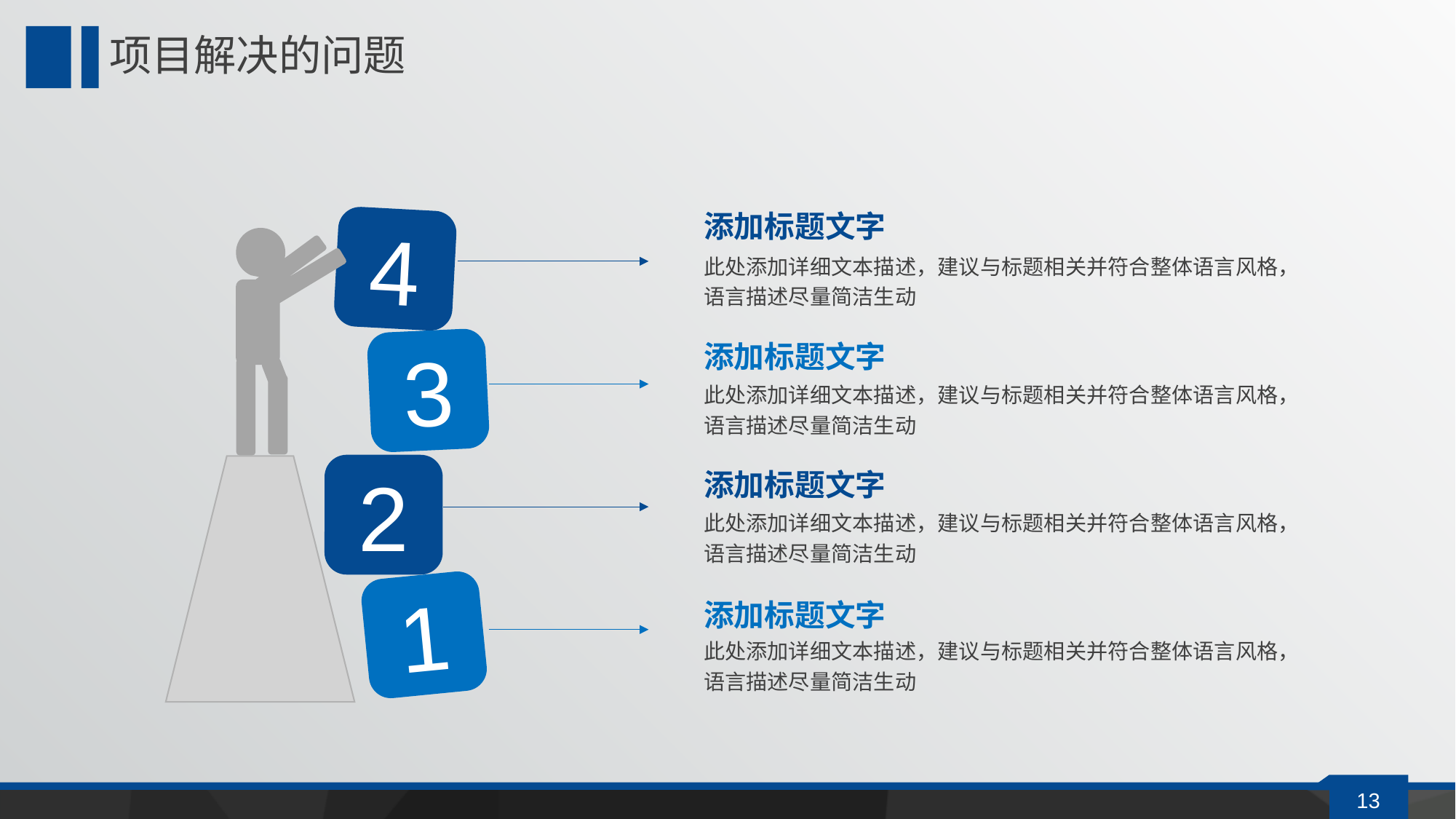

延迟符
# 项目解决的问题
添加标题文字
此处添加详细文本描述，建议与标题相关并符合整体语言风格，语言描述尽量简洁生动
4

添加标题文字
此处添加详细文本描述，建议与标题相关并符合整体语言风格，语言描述尽量简洁生动
3
添加标题文字
此处添加详细文本描述，建议与标题相关并符合整体语言风格，语言描述尽量简洁生动
2
1
添加标题文字
此处添加详细文本描述，建议与标题相关并符合整体语言风格，语言描述尽量简洁生动